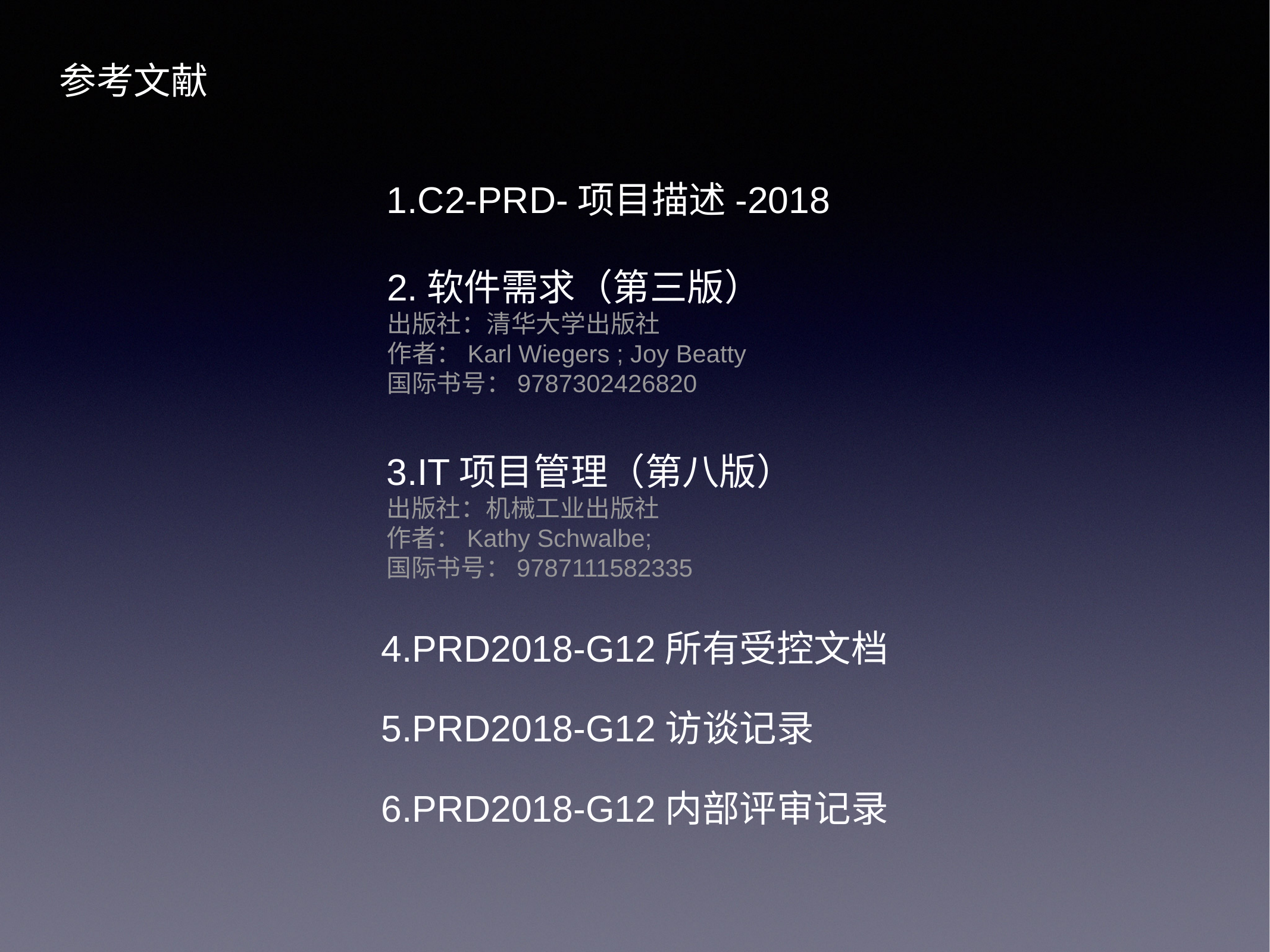

参考文献
1.C2-PRD-项目描述-2018
2.软件需求（第三版）
出版社：清华大学出版社
作者：Karl Wiegers ; Joy Beatty
国际书号：9787302426820
3.IT项目管理（第八版）
出版社：机械工业出版社
作者：Kathy Schwalbe;
国际书号：9787111582335
4.PRD2018-G12所有受控文档
5.PRD2018-G12访谈记录
6.PRD2018-G12内部评审记录